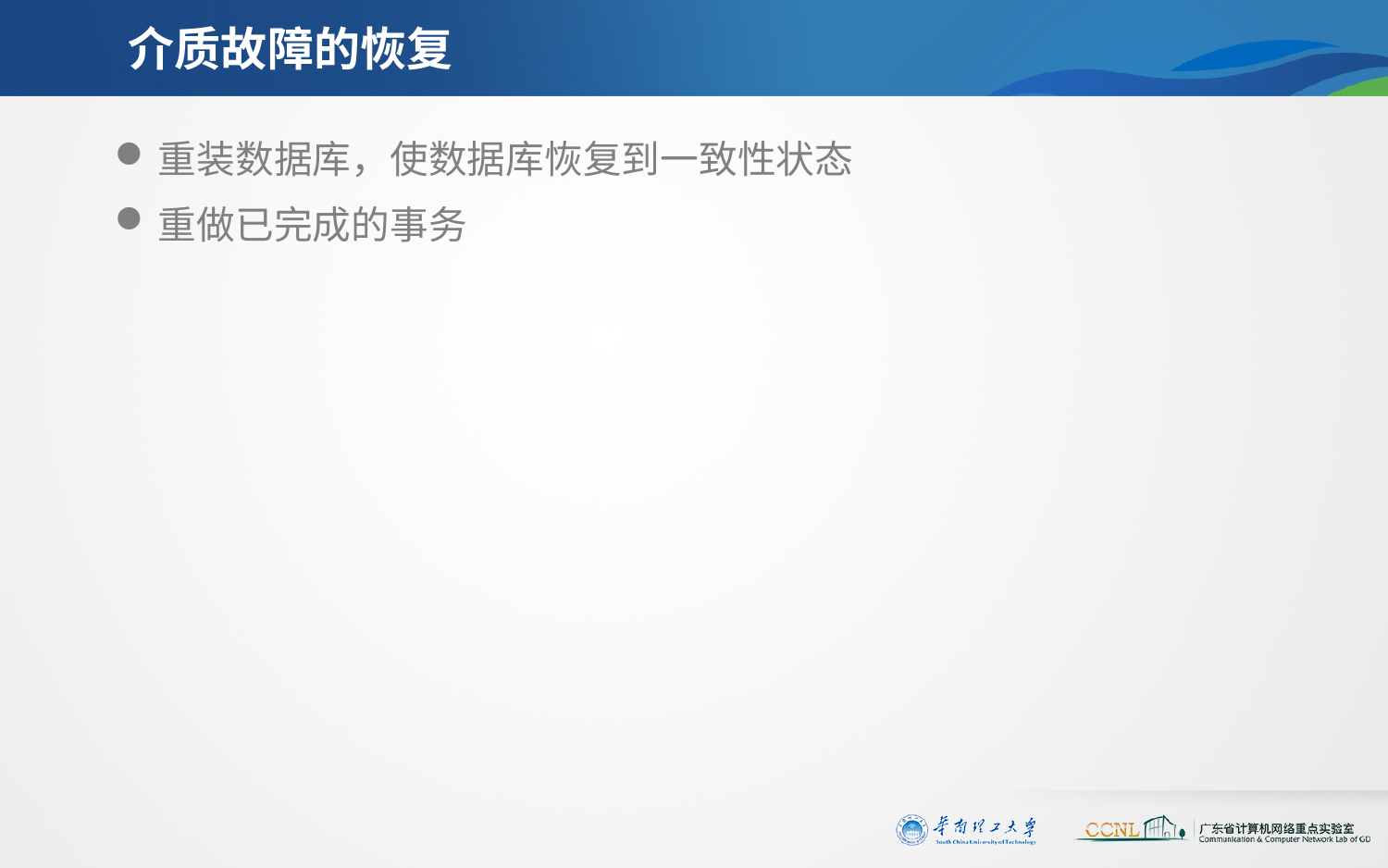

# 介质故障的恢复
重装数据库，使数据库恢复到一致性状态
重做已完成的事务